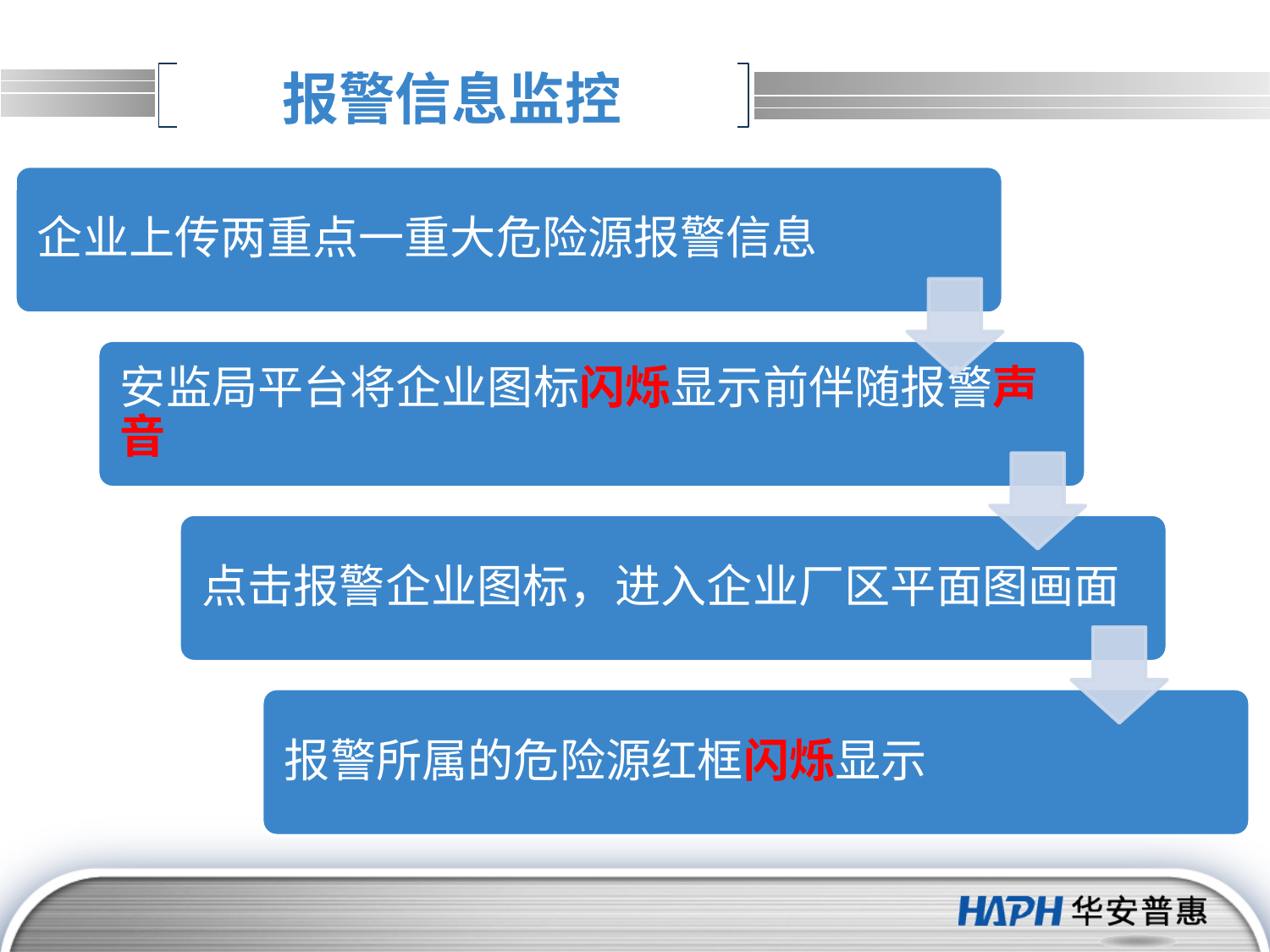

# 报警信息监控
企业上传两重点一重大危险源报警信息
安监局平台将企业图标闪烁显示前伴随报警声音
点击报警企业图标，进入企业厂区平面图画面
报警所属的危险源红框闪烁显示